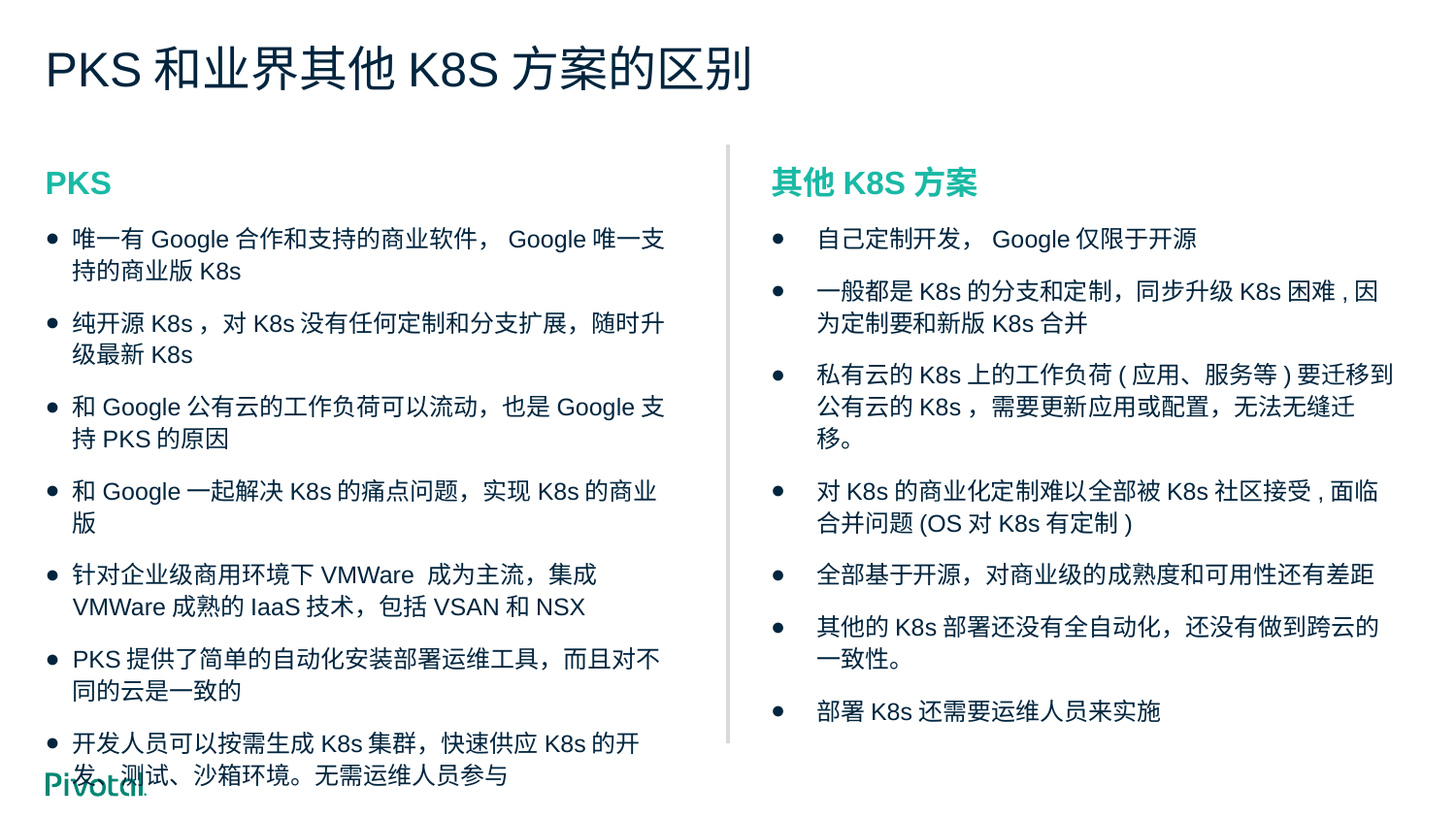

# PKS和业界其他K8S方案的区别
PKS
唯一有Google合作和支持的商业软件，Google唯一支持的商业版K8s
纯开源K8s，对K8s没有任何定制和分支扩展，随时升级最新K8s
和Google公有云的工作负荷可以流动，也是Google支持PKS的原因
和Google一起解决K8s的痛点问题，实现K8s的商业版
针对企业级商用环境下VMWare 成为主流，集成VMWare成熟的IaaS技术，包括VSAN和NSX
PKS提供了简单的自动化安装部署运维工具，而且对不同的云是一致的
开发人员可以按需生成K8s集群，快速供应K8s的开发、测试、沙箱环境。无需运维人员参与
其他K8S方案
自己定制开发，Google仅限于开源
一般都是K8s的分支和定制，同步升级K8s困难,因为定制要和新版K8s合并
私有云的K8s上的工作负荷(应用、服务等)要迁移到公有云的K8s，需要更新应用或配置，无法无缝迁移。
对K8s的商业化定制难以全部被K8s社区接受,面临合并问题(OS对K8s有定制)
全部基于开源，对商业级的成熟度和可用性还有差距
其他的K8s部署还没有全自动化，还没有做到跨云的一致性。
部署K8s还需要运维人员来实施